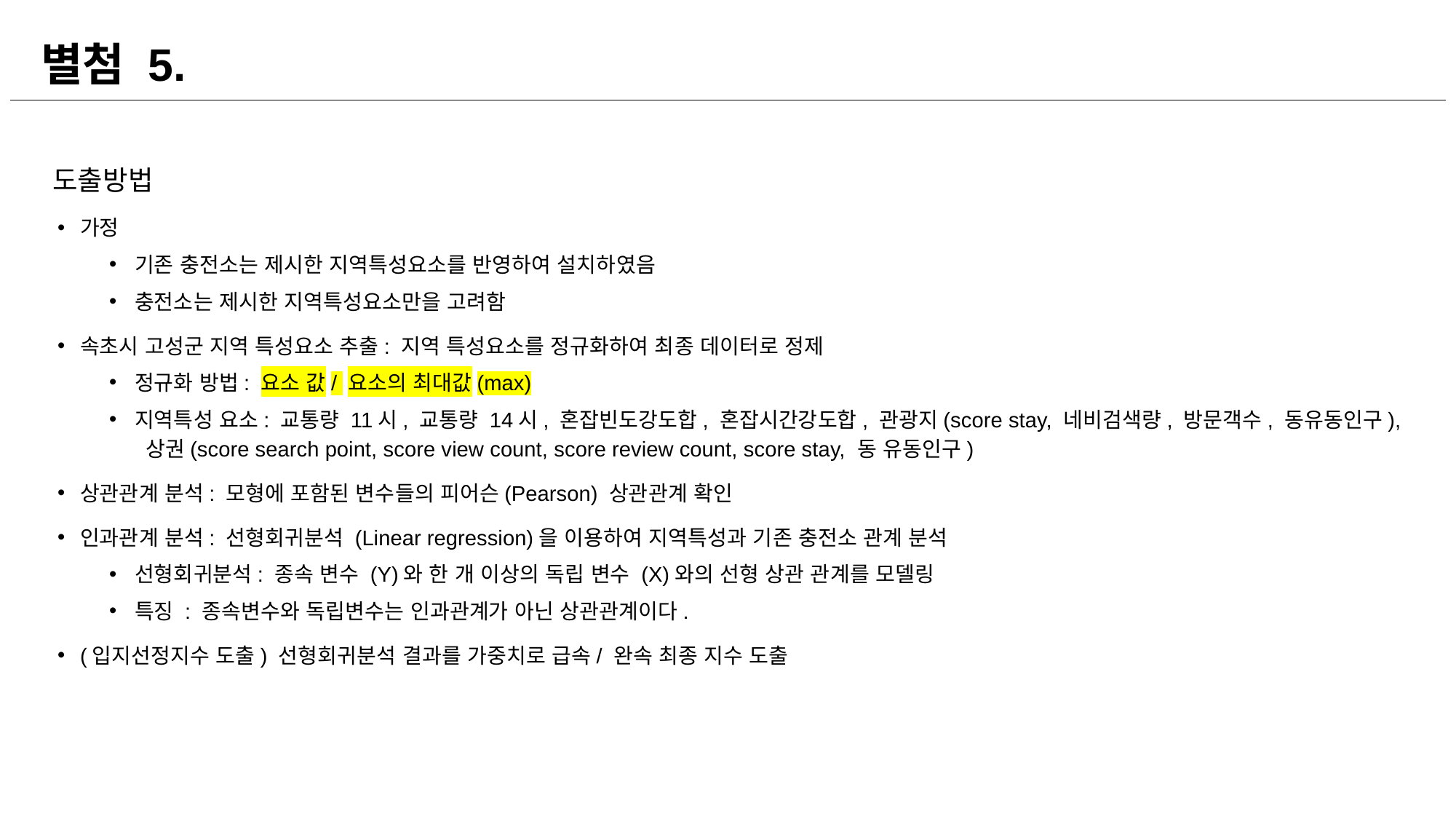

별첨 5.
도출방법
가정
기존 충전소는 제시한 지역특성요소를 반영하여 설치하였음
충전소는 제시한 지역특성요소만을 고려함
속초시 고성군 지역 특성요소 추출: 지역 특성요소를 정규화하여 최종 데이터로 정제
정규화 방법: 요소 값/ 요소의 최대값(max)
지역특성 요소: 교통량 11시, 교통량 14시, 혼잡빈도강도합, 혼잡시간강도합, 관광지(score stay, 네비검색량, 방문객수, 동유동인구),  상권(score search point, score view count, score review count, score stay, 동 유동인구)
상관관계 분석: 모형에 포함된 변수들의 피어슨(Pearson) 상관관계 확인
인과관계 분석: 선형회귀분석 (Linear regression)을 이용하여 지역특성과 기존 충전소 관계 분석
선형회귀분석: 종속 변수 (Y)와 한 개 이상의 독립 변수 (X)와의 선형 상관 관계를 모델링
특징 : 종속변수와 독립변수는 인과관계가 아닌 상관관계이다.
(입지선정지수 도출) 선형회귀분석 결과를 가중치로 급속/ 완속 최종 지수 도출